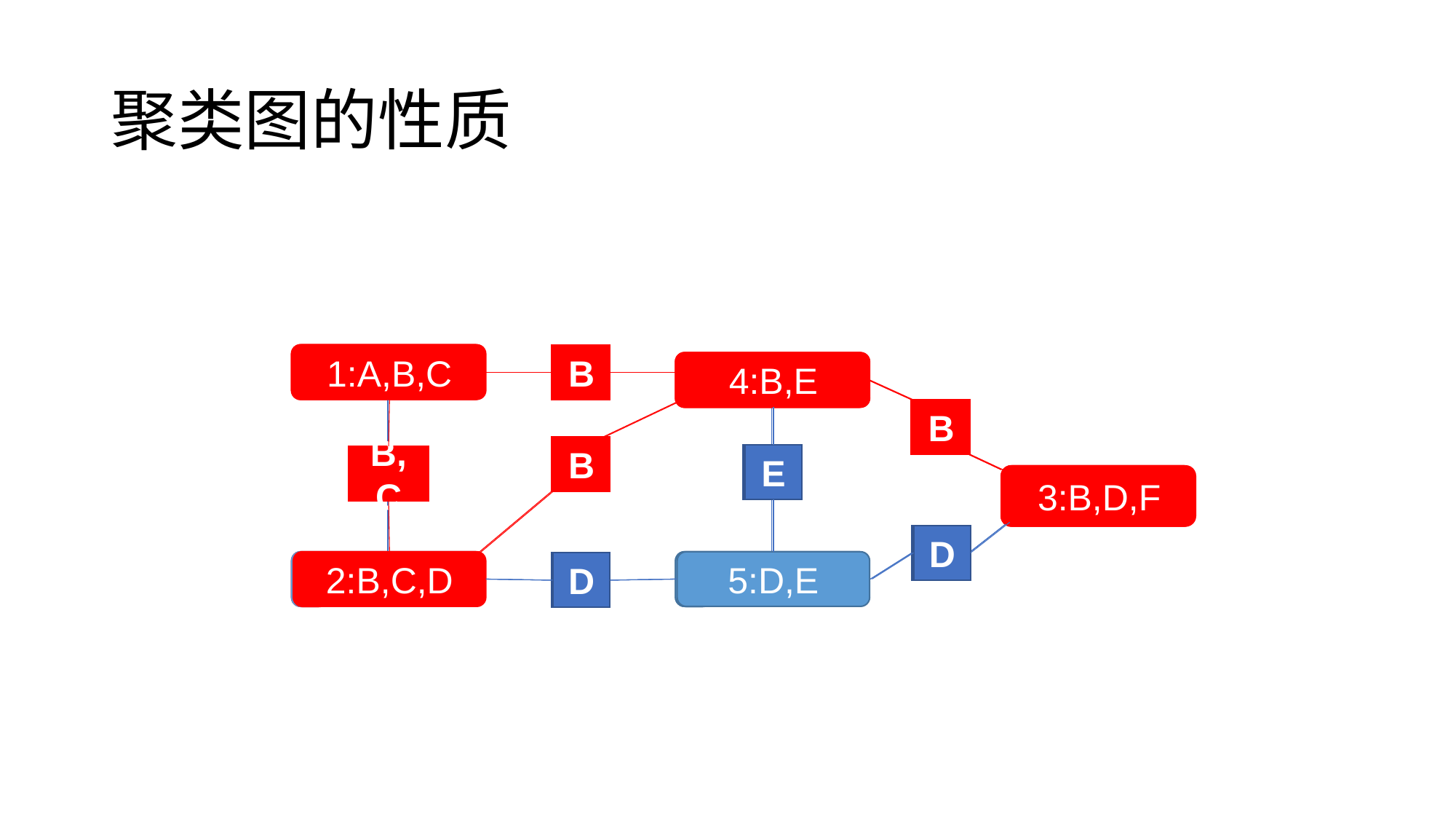

# 聚类图的性质

B
1:A,B,C
4:B,E
E
C
2:B,C,D
5:D,E
D
B
B
3:B,D,F
D
B
1:A,B,C
4:B,E
E
C
2:B,C,D
5:D,E
D
B
3:B,D,F
D
B
1:A,B,C
4:B,E
E
B,C
2:B,C,D
5:D,E
D
B
B
3:B,D,F
D